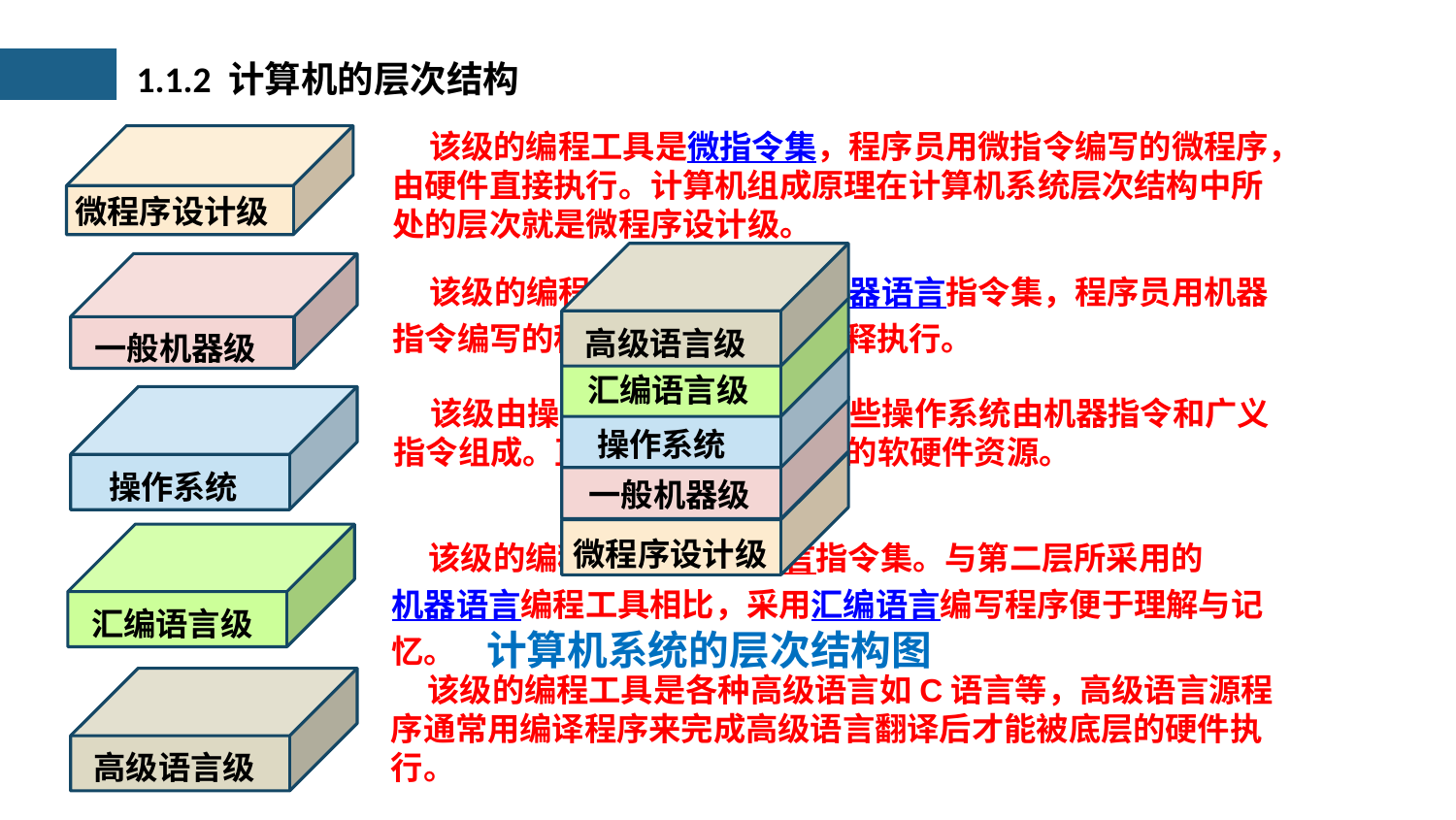

1.1.2 计算机的层次结构
    该级的编程工具是微指令集，程序员用微指令编写的微程序，由硬件直接执行。计算机组成原理在计算机系统层次结构中所处的层次就是微程序设计级。

微程序设计级

高级语言级

一般机器级
    该级的编程工具是计算机的机器语言指令集，程序员用机器指令编写的程序由微程序进行解释执行。

汇编语言级

操作系统
    该级由操作系统程序实现。这些操作系统由机器指令和广义指令组成。直接管理传统机器中的软硬件资源。

操作系统

一般机器级

微程序设计级

汇编语言级
    该级的编程工具是汇编语言指令集。与第二层所采用的机器语言编程工具相比，采用汇编语言编写程序便于理解与记忆。
计算机系统的层次结构图
    该级的编程工具是各种高级语言如C语言等，高级语言源程序通常用编译程序来完成高级语言翻译后才能被底层的硬件执行。

高级语言级